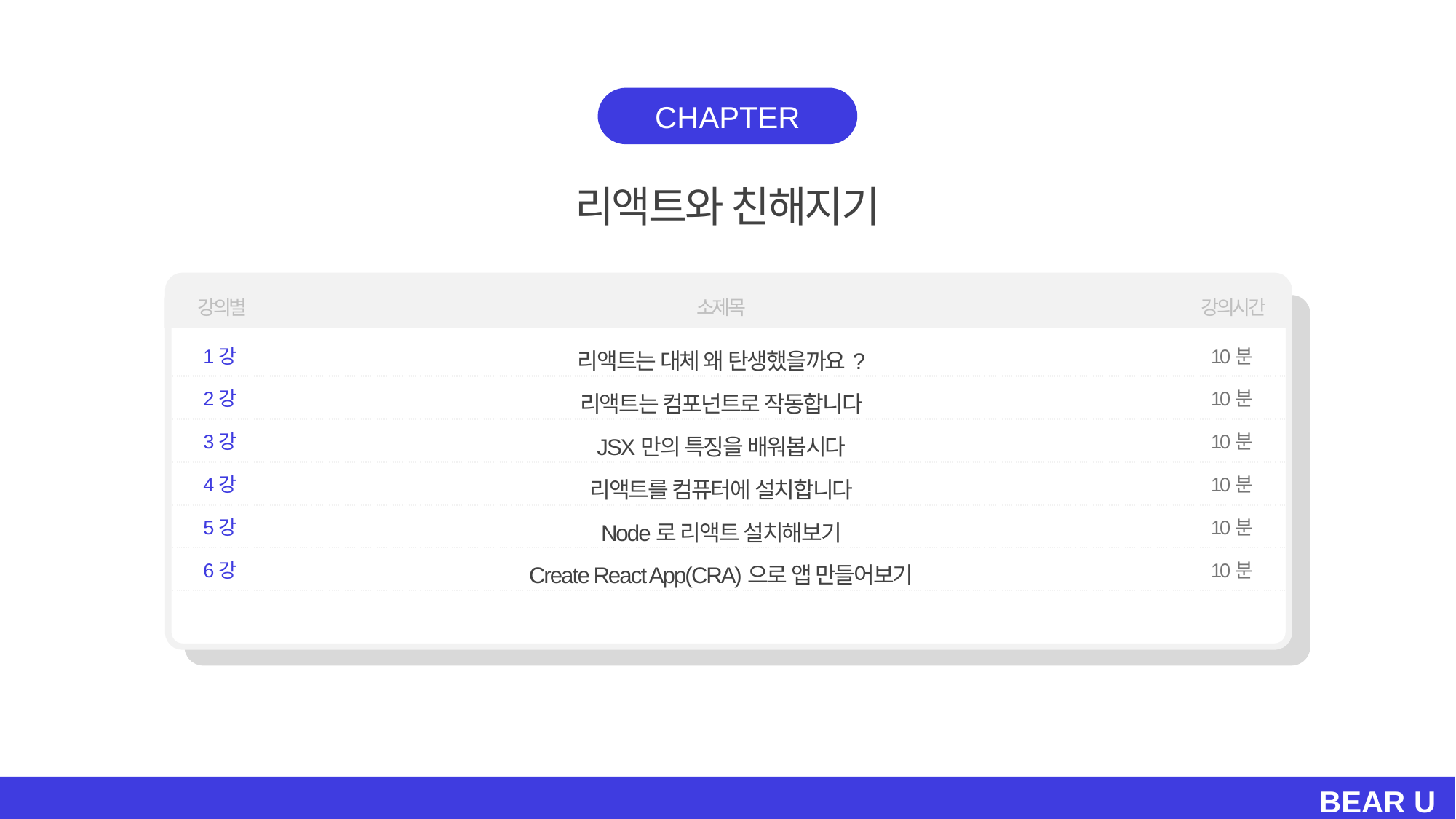

# 리액트와 친해지기

| 강의별 | 소제목 | 강의시간 |
| --- | --- | --- |
| 1강 | 리액트는 대체 왜 탄생했을까요? | 10분 |
| --- | --- | --- |
| 2강 | 리액트는 컴포넌트로 작동합니다 | 10분 |
| 3강 | JSX만의 특징을 배워봅시다 | 10분 |
| 4강 | 리액트를 컴퓨터에 설치합니다 | 10분 |
| 5강 | Node로 리액트 설치해보기 | 10분 |
| 6강 | Create React App(CRA)으로 앱 만들어보기 | 10분 |